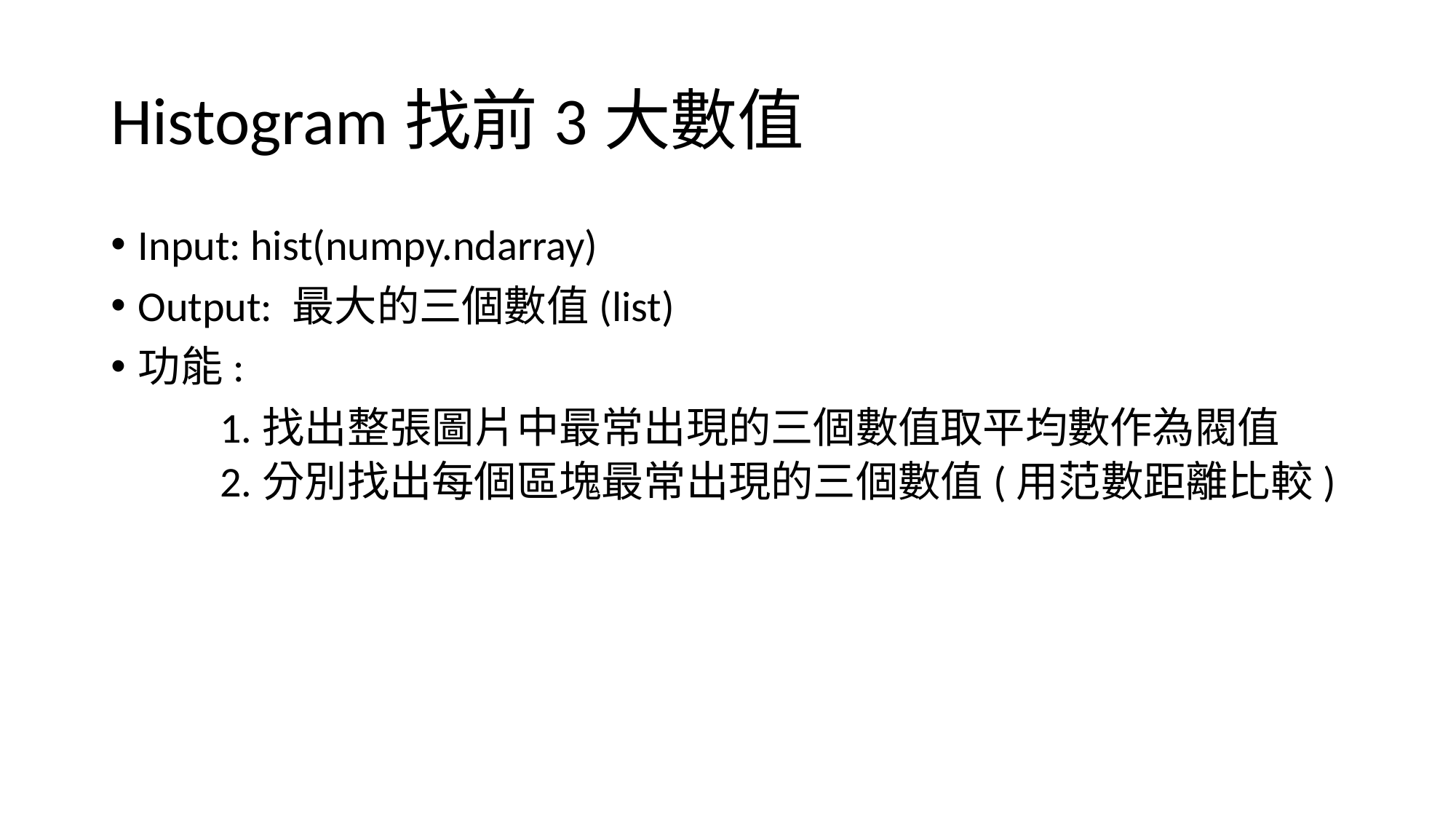

# Histogram找前3大數值
Input: hist(numpy.ndarray)
Output: 最大的三個數值(list)
功能:
	1.找出整張圖片中最常出現的三個數值取平均數作為閥值
2.分別找出每個區塊最常出現的三個數值(用范數距離比較)